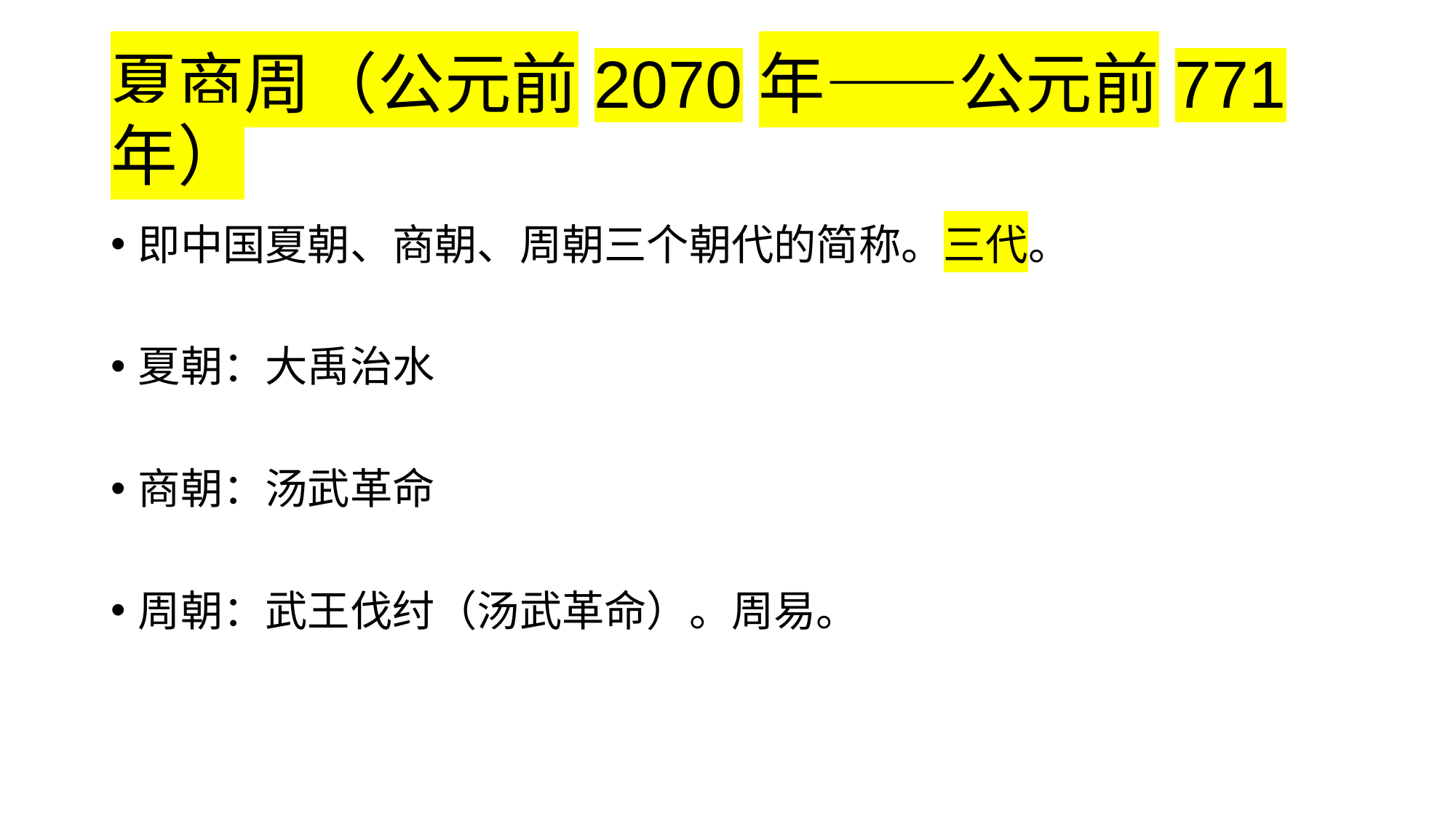

# 夏商周（公元前2070年——公元前771年）
即中国夏朝、商朝、周朝三个朝代的简称。三代。

夏朝：大禹治水

商朝：汤武革命

周朝：武王伐纣（汤武革命）。周易。